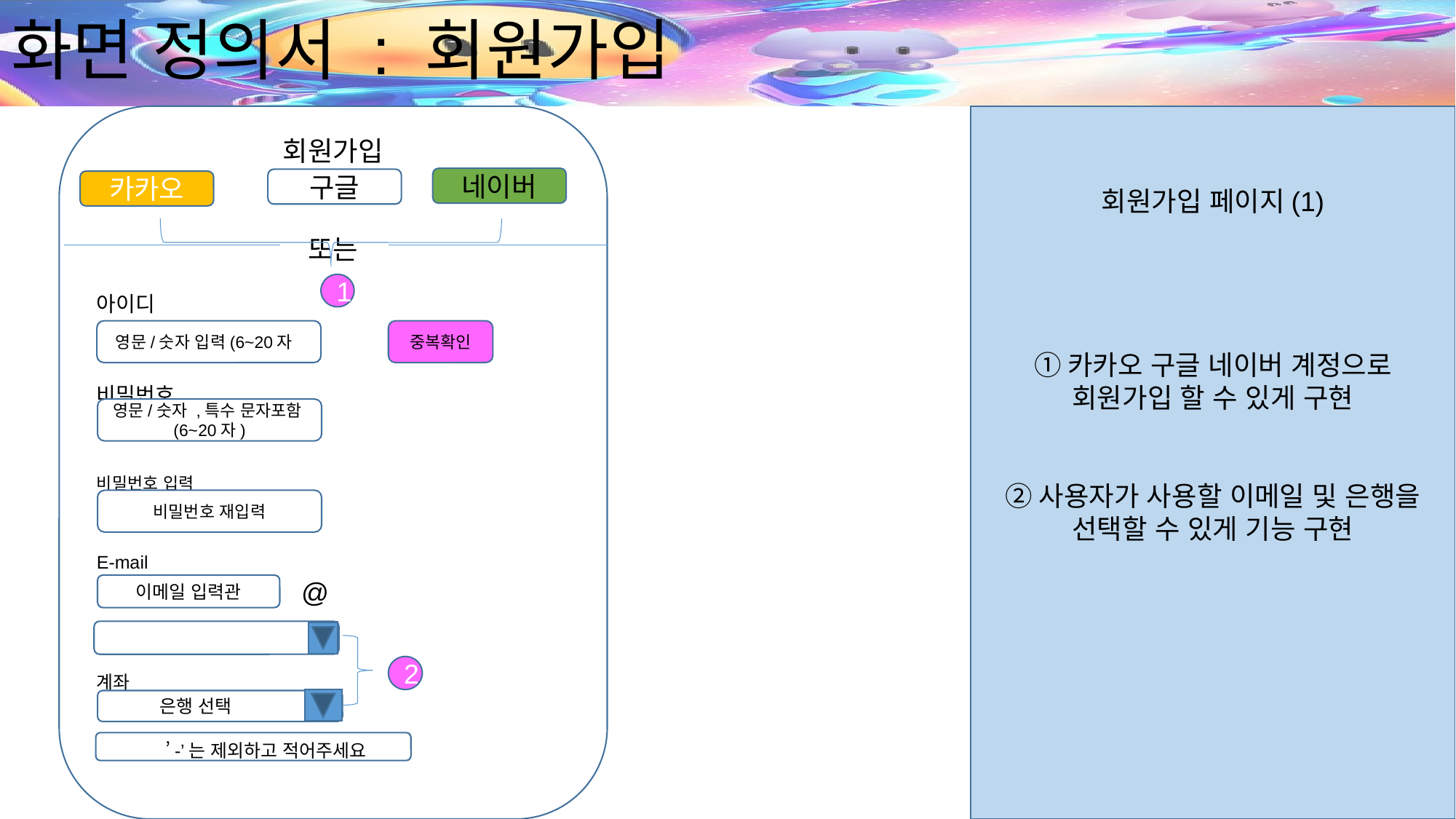

# 화면 정의서 : 회원가입

회원가입

또는

아이디

비밀번호

비밀번호 입력

E-mail

계좌

회원가입 페이지(1)

①카카오 구글 네이버 계정으로 회원가입 할 수 있게 구현

②사용자가 사용할 이메일 및 은행을 선택할 수 있게 기능 구현

네이버
구글
카카오
1
중복확인
영문/숫자 입력(6~20자)
영문/숫자 ,특수 문자포함(6~20자)
비밀번호 재입력
이메일 입력관
@

2

\        은행 선택
ㅋ’-’는 제외하고 적어주세요